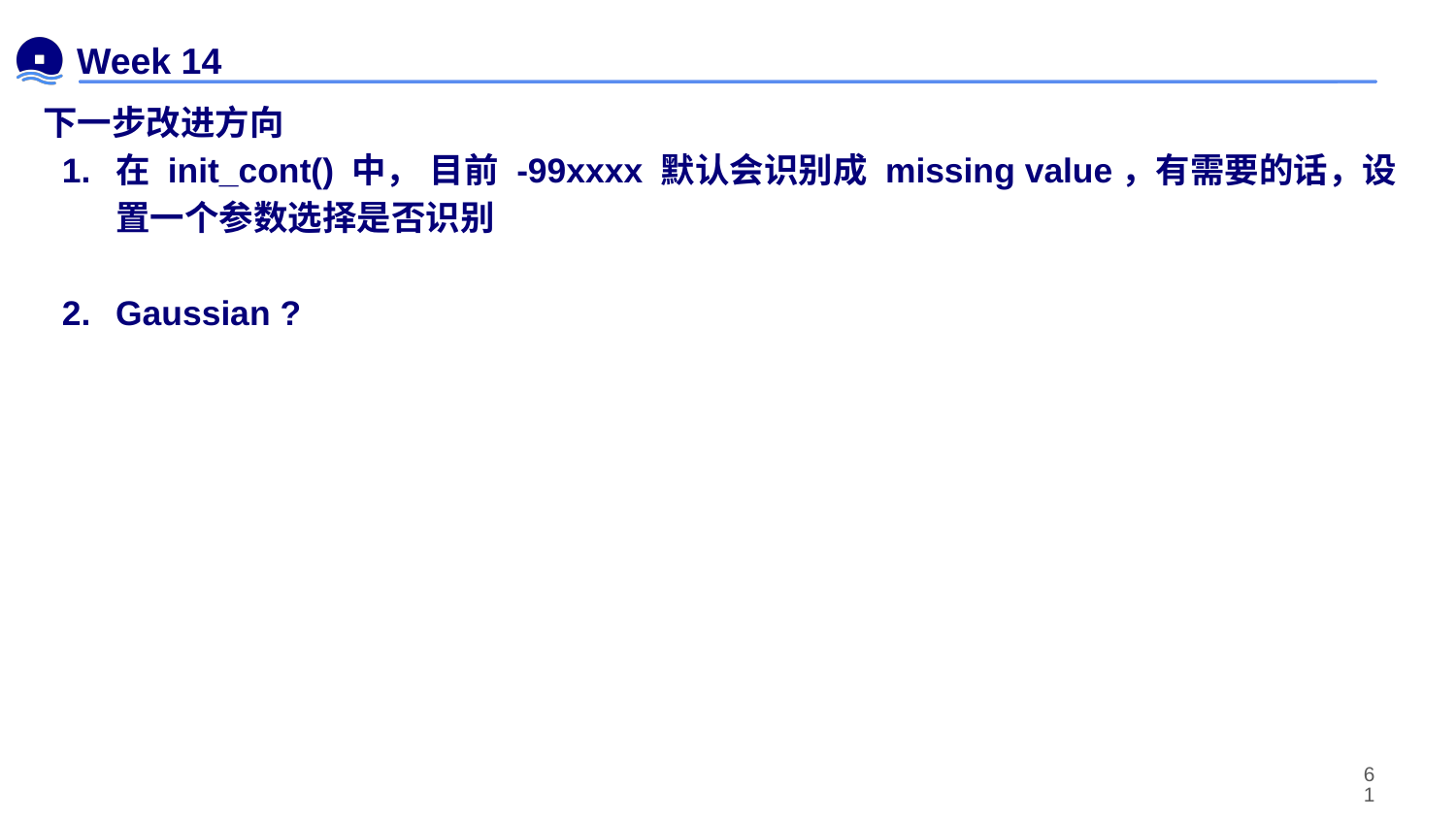

# Week 14

下一步改进方向
在 init_cont() 中， 目前 -99xxxx 默认会识别成 missing value，有需要的话，设置一个参数选择是否识别

Gaussian ?
61